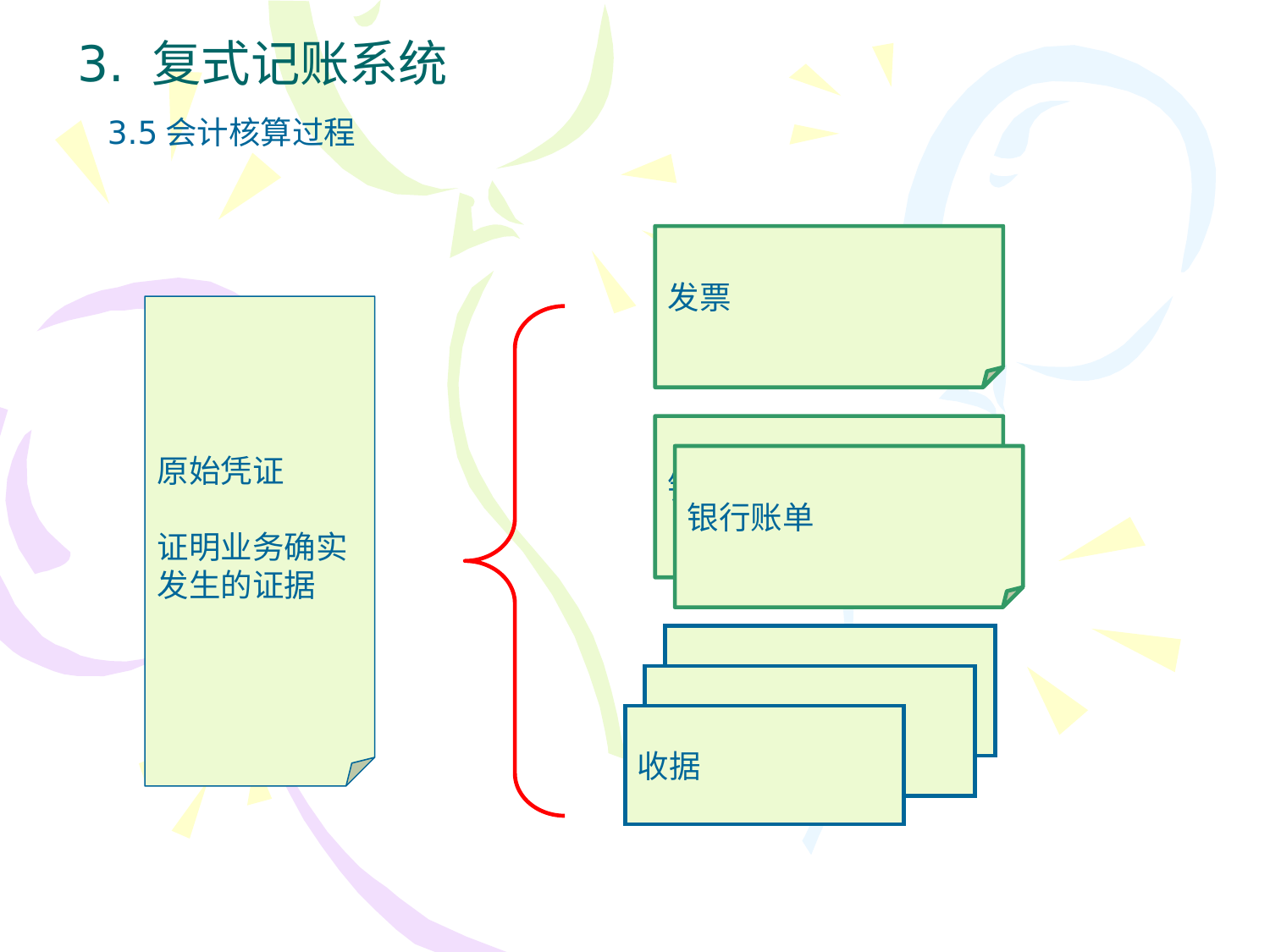

3. 复式记账系统
3.5会计核算过程
发票
原始凭证

证明业务确实发生的证据

银行对账单
银行账单

收据
45